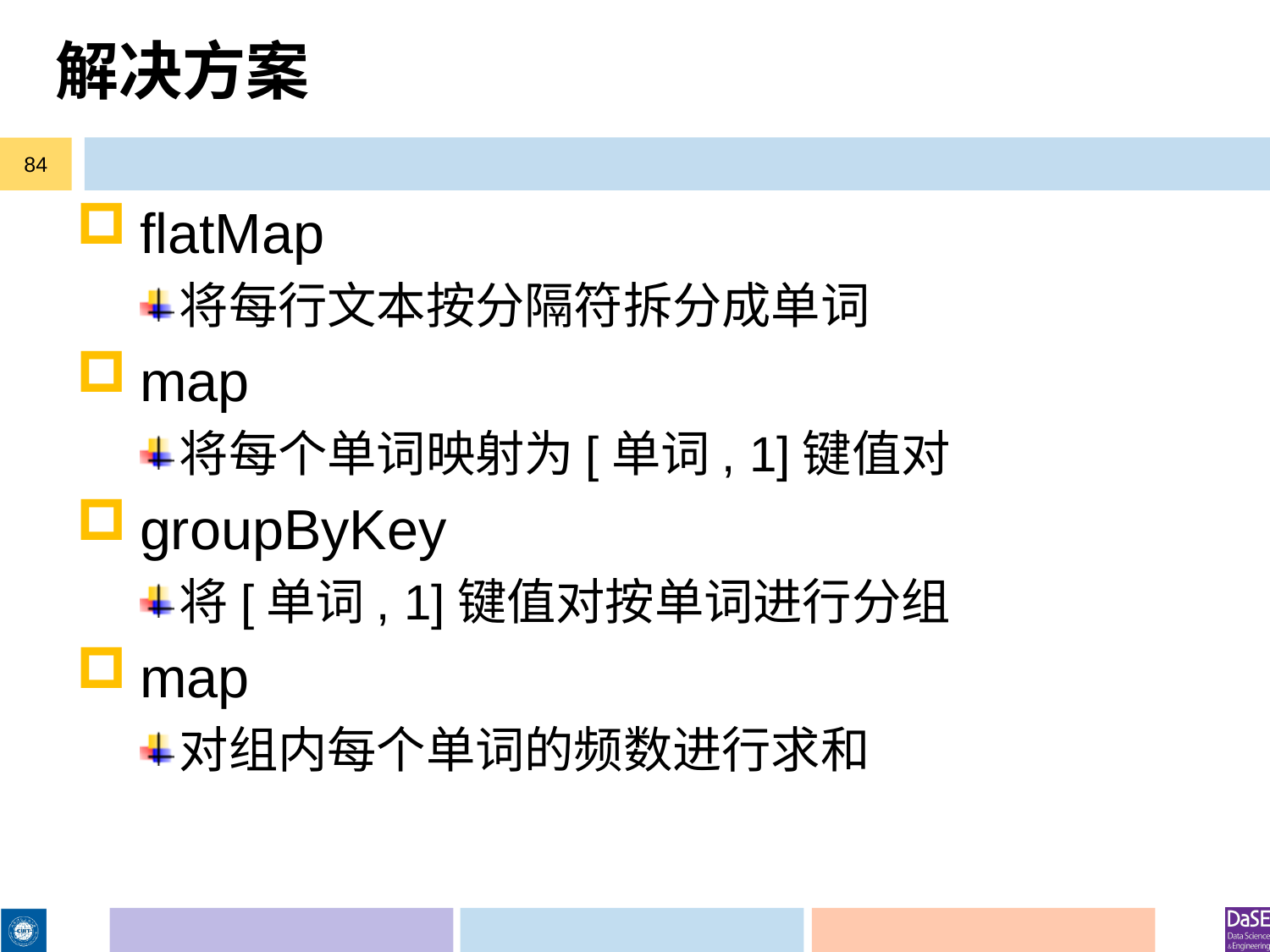

# 解决方案
84
flatMap
将每行文本按分隔符拆分成单词
map
将每个单词映射为[单词, 1]键值对
groupByKey
将[单词, 1]键值对按单词进行分组
map
对组内每个单词的频数进行求和